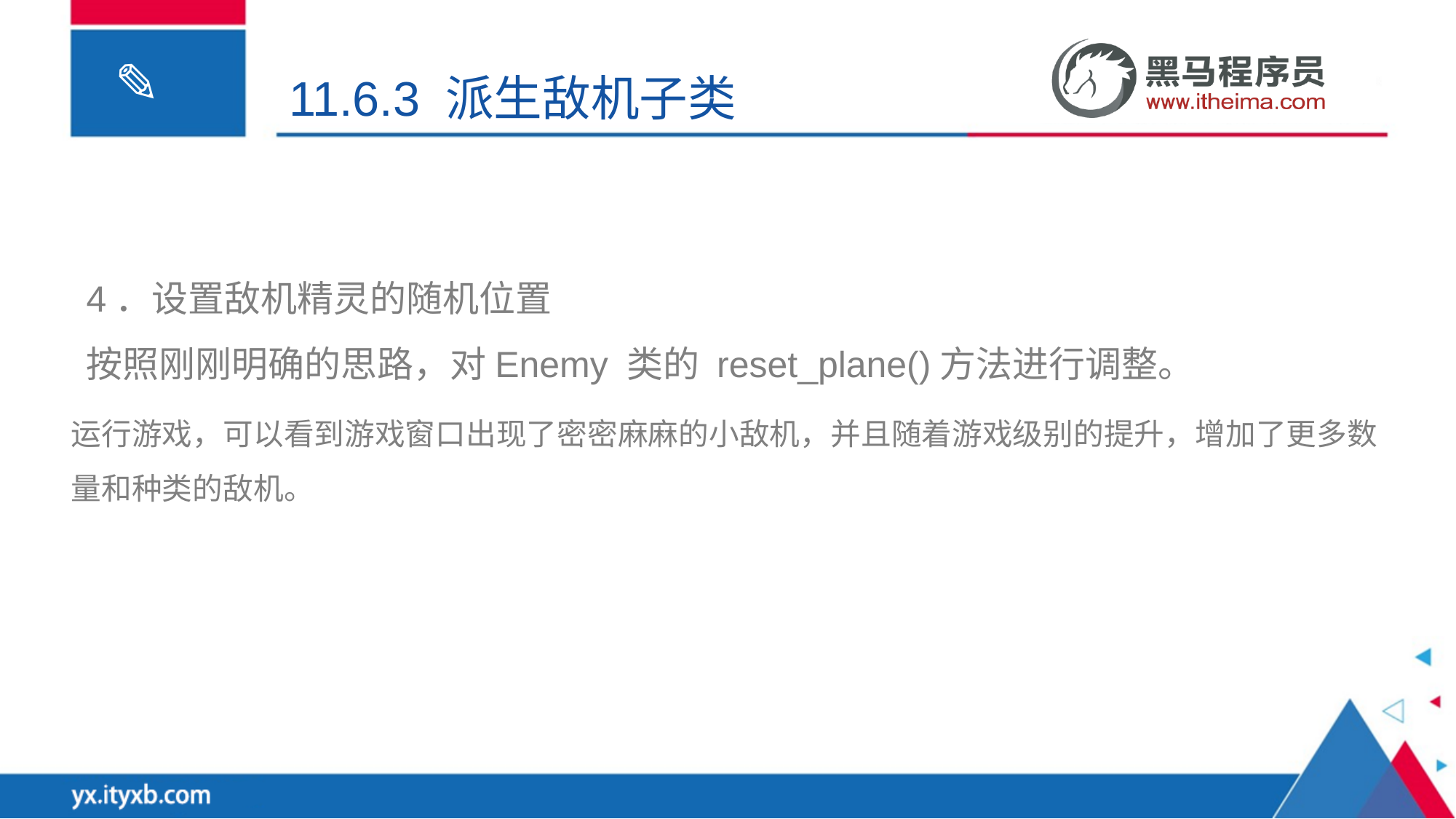

11.6.3 派生敌机子类
4．设置敌机精灵的随机位置
按照刚刚明确的思路，对Enemy 类的 reset_plane()方法进行调整。
运行游戏，可以看到游戏窗口出现了密密麻麻的小敌机，并且随着游戏级别的提升，增加了更多数量和种类的敌机。